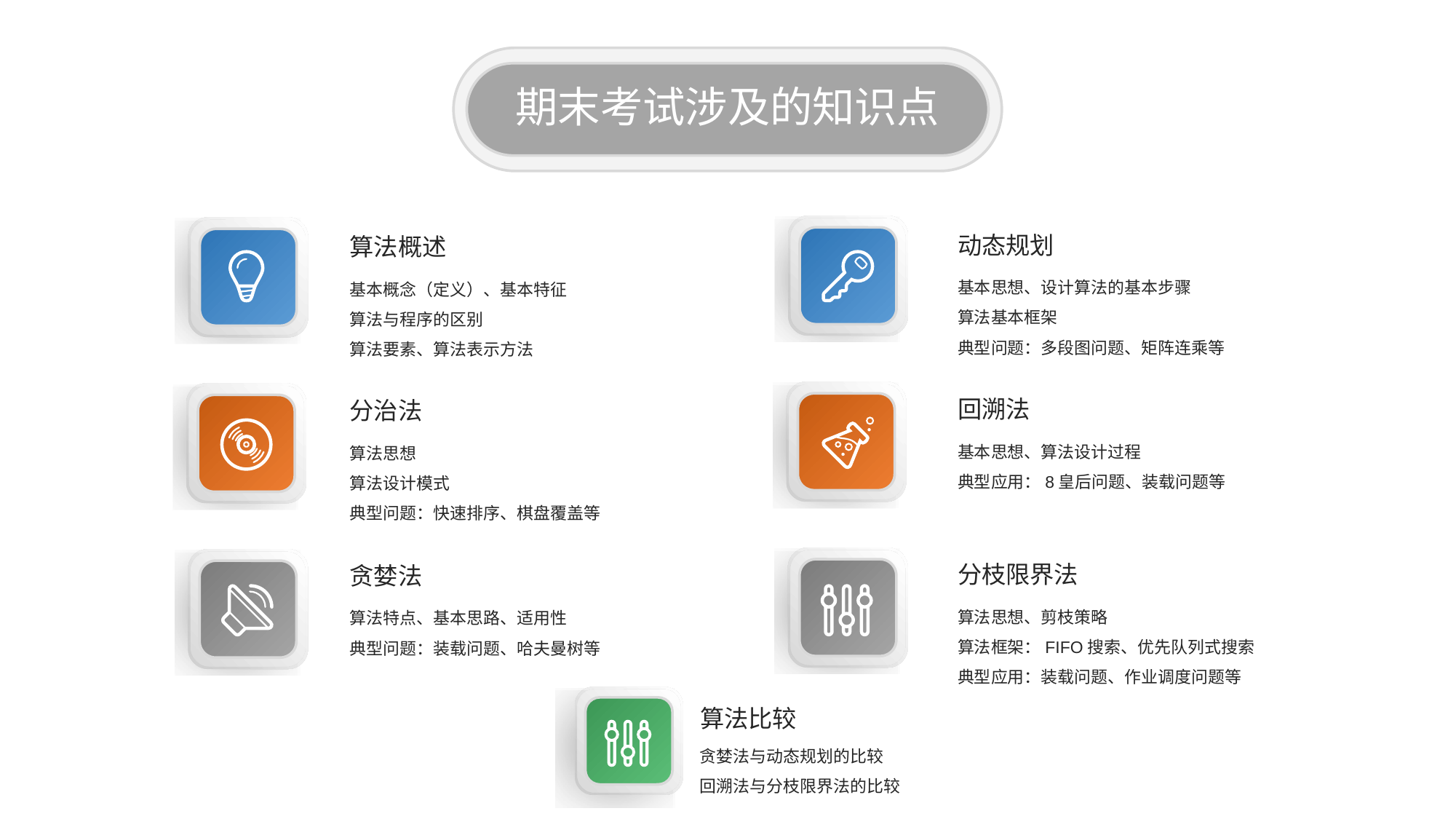

期末考试涉及的知识点

动态规划
算法概述
基本思想、设计算法的基本步骤
算法基本框架
典型问题：多段图问题、矩阵连乘等
基本概念（定义）、基本特征
算法与程序的区别
算法要素、算法表示方法

回溯法
分治法
基本思想、算法设计过程
典型应用：8皇后问题、装载问题等
算法思想
算法设计模式
典型问题：快速排序、棋盘覆盖等

分枝限界法
贪婪法
算法思想、剪枝策略
算法框架：FIFO搜索、优先队列式搜索
典型应用：装载问题、作业调度问题等
算法特点、基本思路、适用性
典型问题：装载问题、哈夫曼树等

算法比较
贪婪法与动态规划的比较
回溯法与分枝限界法的比较